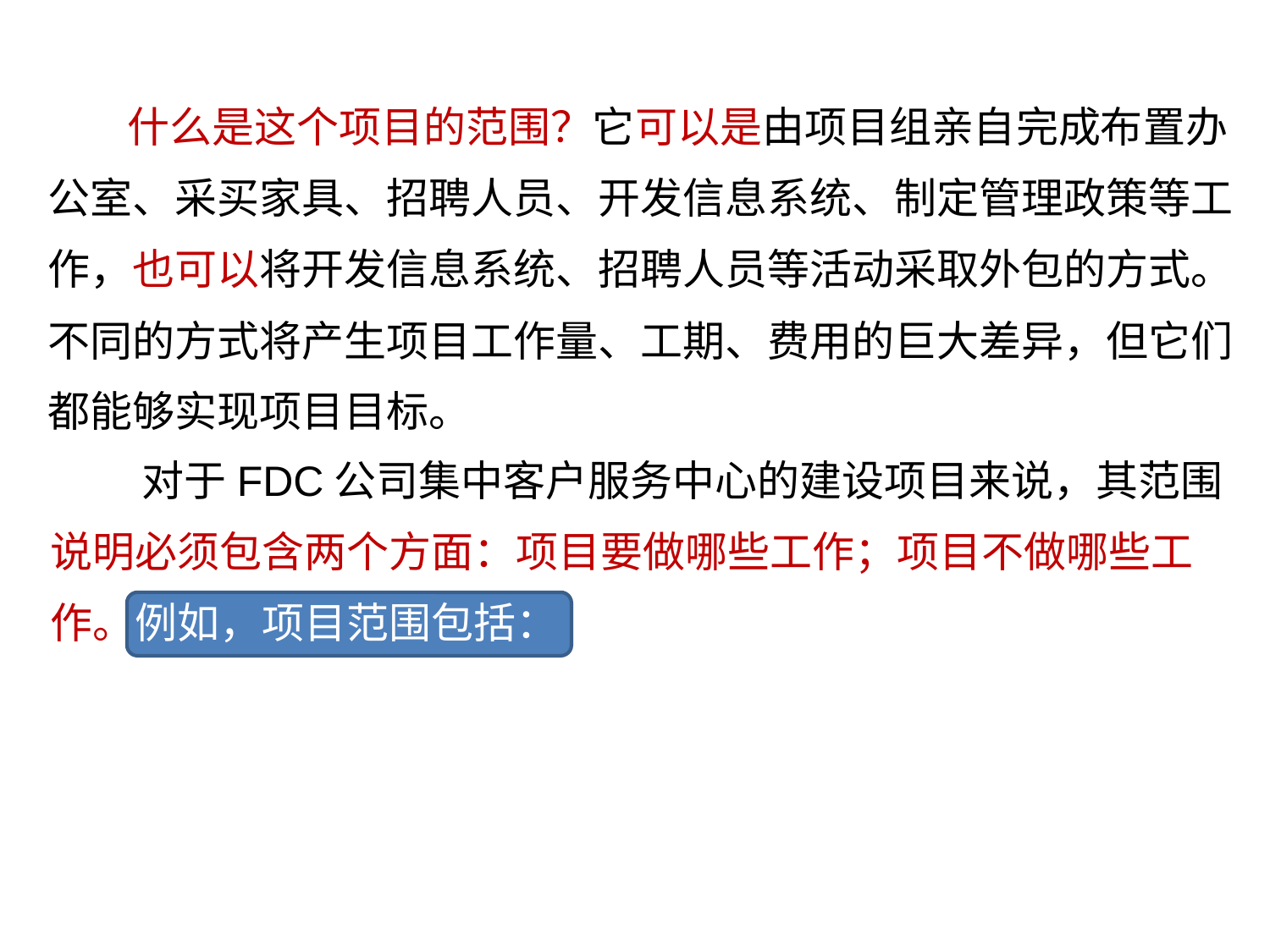

什么是这个项目的范围？它可以是由项目组亲自完成布置办公室、采买家具、招聘人员、开发信息系统、制定管理政策等工作，也可以将开发信息系统、招聘人员等活动采取外包的方式。不同的方式将产生项目工作量、工期、费用的巨大差异，但它们都能够实现项目目标。
　　　对于FDC公司集中客户服务中心的建设项目来说，其范围说明必须包含两个方面：项目要做哪些工作；项目不做哪些工作。例如，项目范围包括：